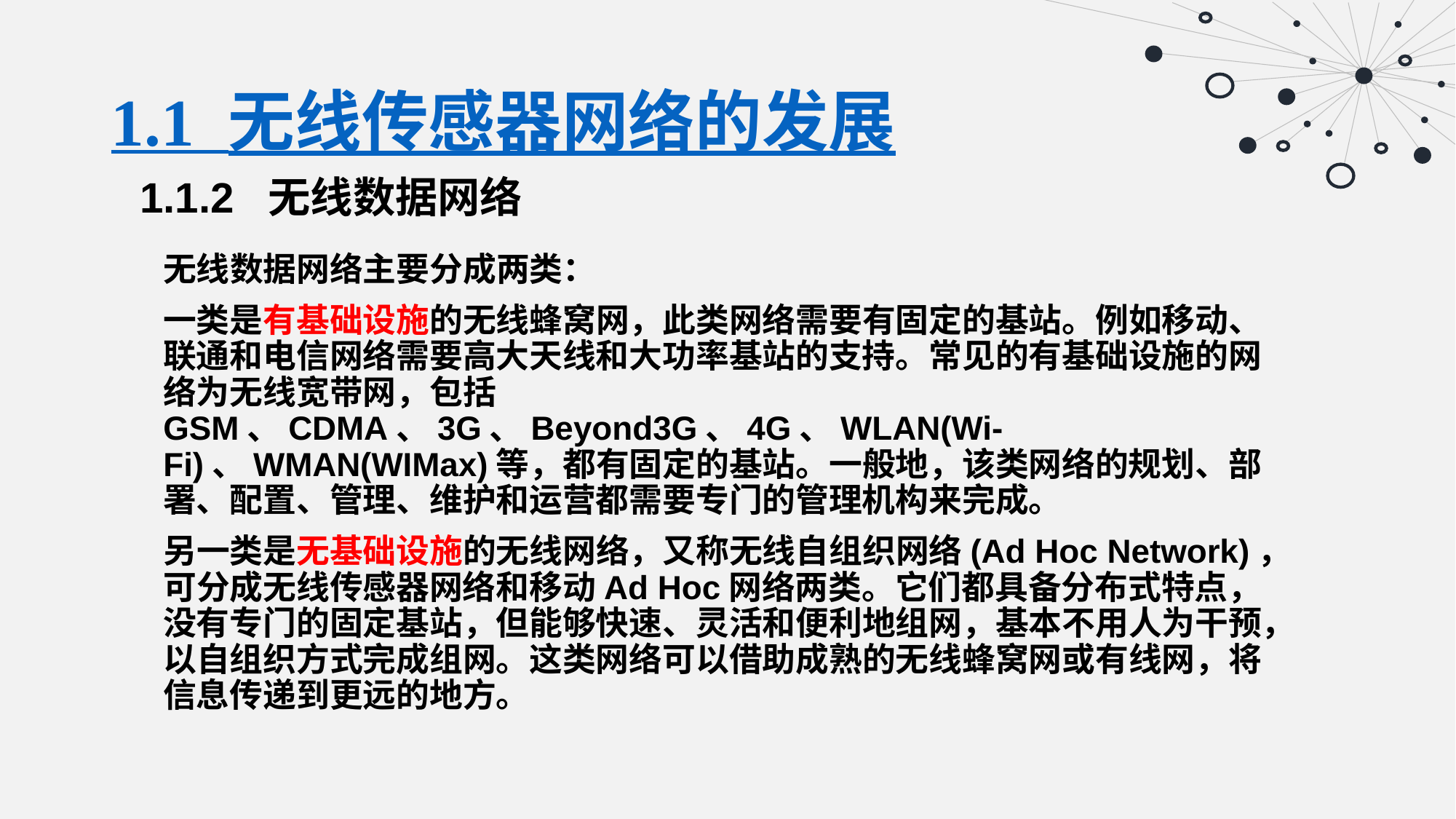

# 1.1  无线传感器网络的发展
1.1.2  无线数据网络
无线数据网络主要分成两类：
一类是有基础设施的无线蜂窝网，此类网络需要有固定的基站。例如移动、联通和电信网络需要高大天线和大功率基站的支持。常见的有基础设施的网络为无线宽带网，包括GSM、CDMA、3G、Beyond3G、4G、WLAN(Wi-Fi)、WMAN(WIMax)等，都有固定的基站。一般地，该类网络的规划、部署、配置、管理、维护和运营都需要专门的管理机构来完成。
另一类是无基础设施的无线网络，又称无线自组织网络(Ad Hoc Network)，可分成无线传感器网络和移动Ad Hoc网络两类。它们都具备分布式特点，没有专门的固定基站，但能够快速、灵活和便利地组网，基本不用人为干预，以自组织方式完成组网。这类网络可以借助成熟的无线蜂窝网或有线网，将信息传递到更远的地方。